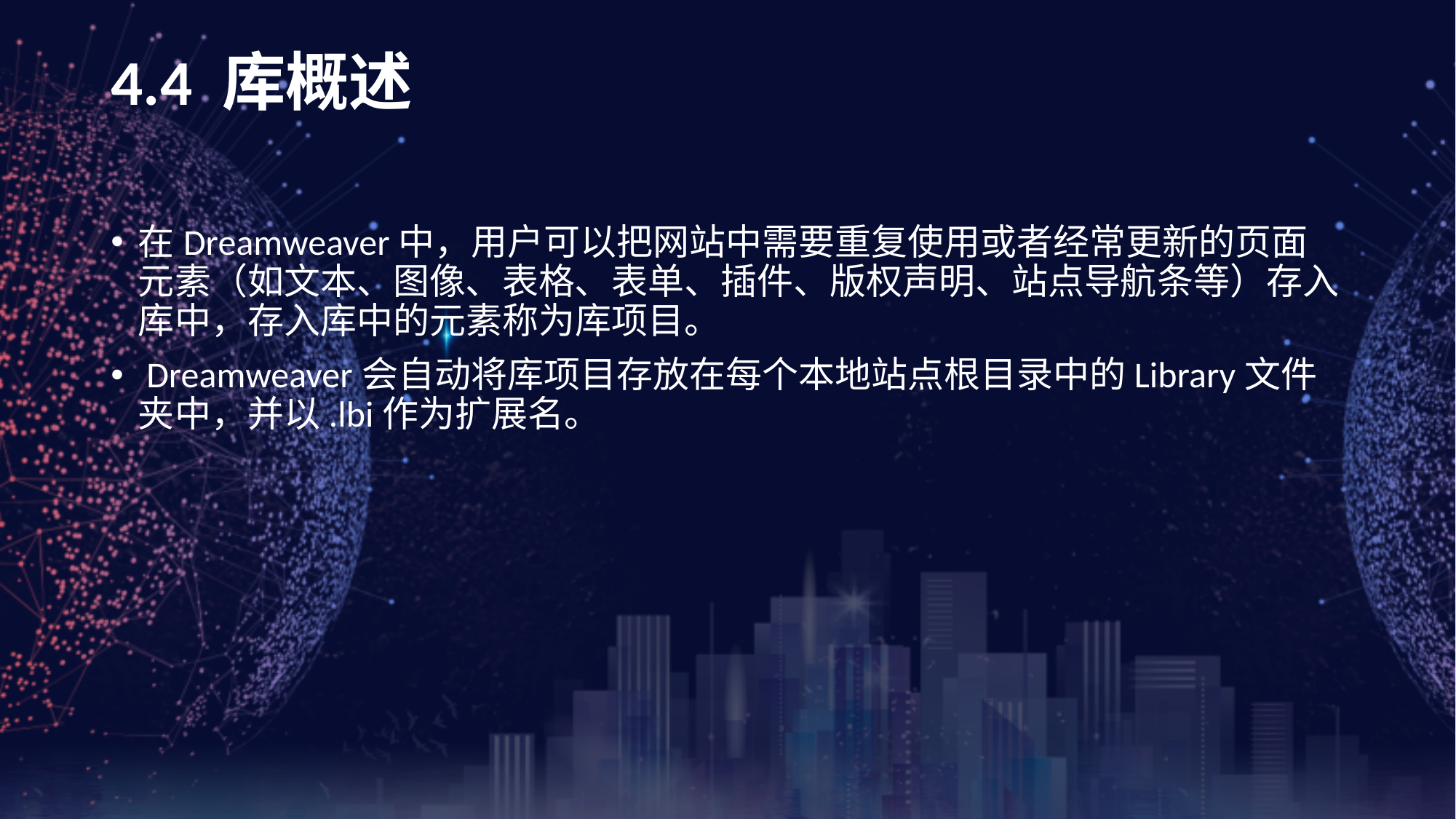

# 4.4 库概述
在Dreamweaver中，用户可以把网站中需要重复使用或者经常更新的页面元素（如文本、图像、表格、表单、插件、版权声明、站点导航条等）存入库中，存入库中的元素称为库项目。
 Dreamweaver会自动将库项目存放在每个本地站点根目录中的Library文件夹中，并以.lbi作为扩展名。